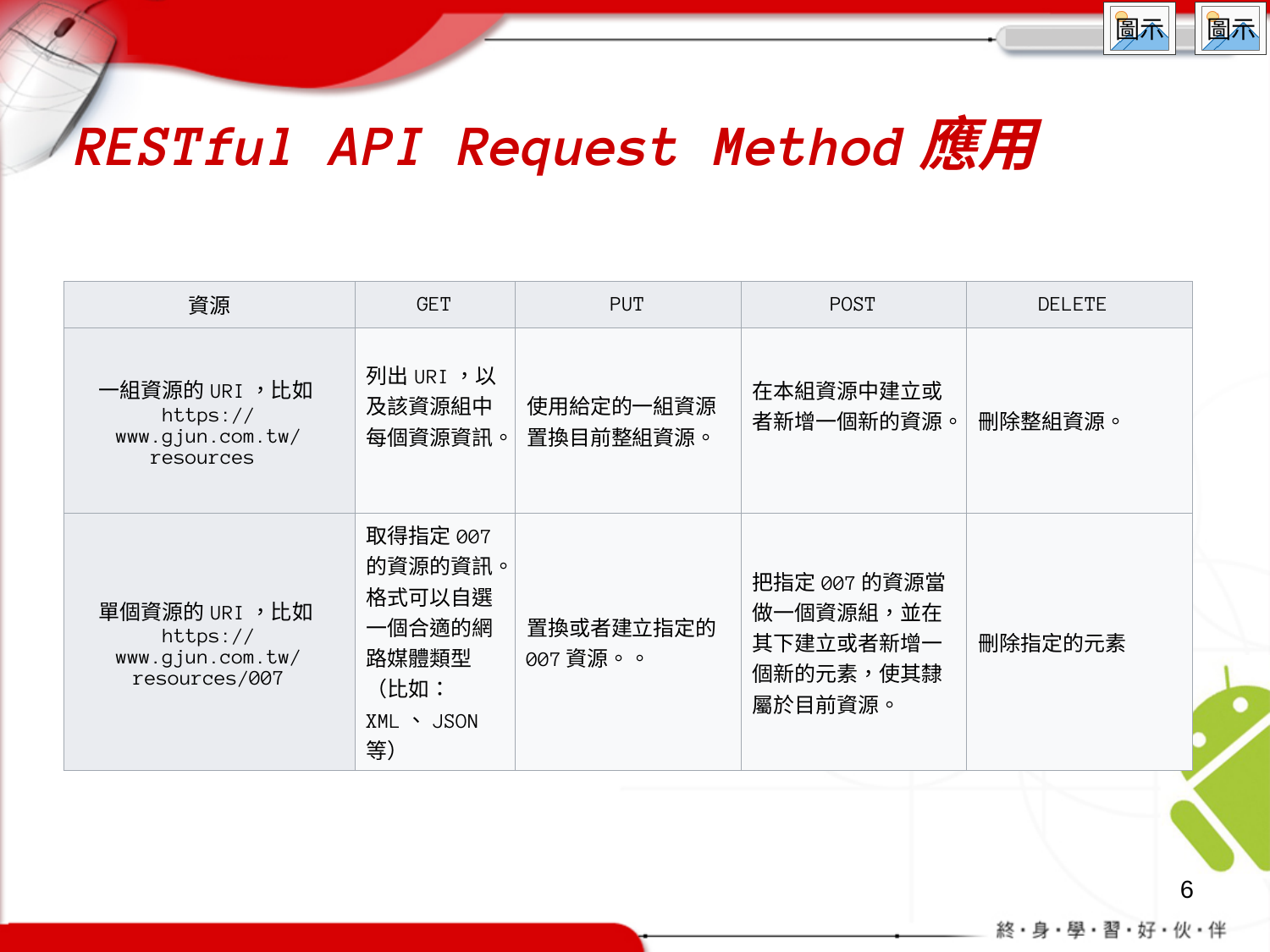

# RESTful API Request Method應用

| 資源 | GET | PUT | POST | DELETE |
| --- | --- | --- | --- | --- |
| 一組資源的URI，比如https://www.gjun.com.tw/resources | 列出URI，以及該資源組中每個資源資訊。 | 使用給定的一組資源置換目前整組資源。 | 在本組資源中建立或者新增一個新的資源。 | 刪除整組資源。 |
| 單個資源的URI，比如https://www.gjun.com.tw/resources/007 | 取得指定007的資源的資訊。格式可以自選一個合適的網路媒體類型（比如：XML、JSON等） | 置換或者建立指定的007資源。。 | 把指定007的資源當做一個資源組，並在其下建立或者新增一個新的元素，使其隸屬於目前資源。 | 刪除指定的元素 |
6